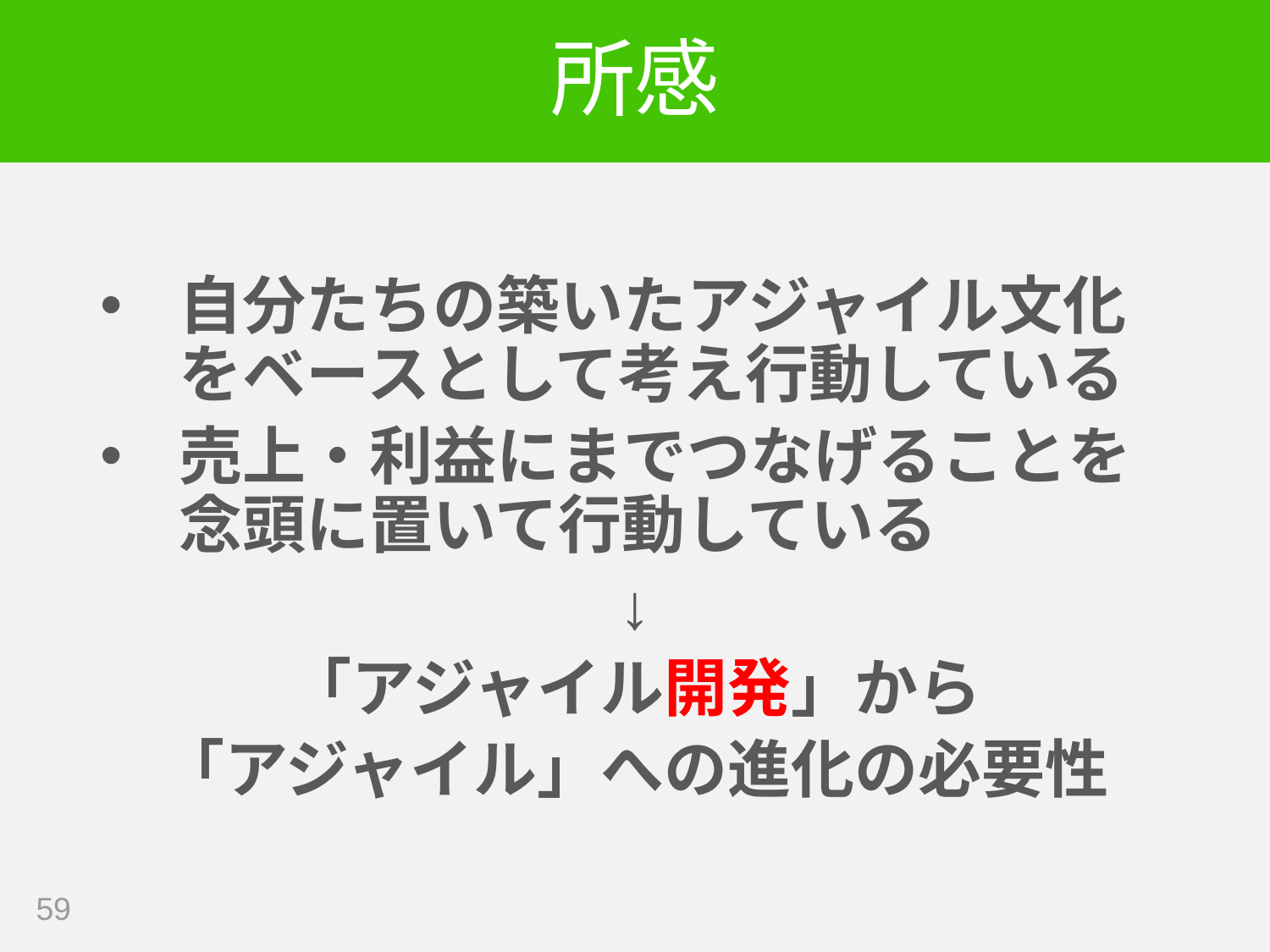

# 所感
自分たちの築いたアジャイル文化をベースとして考え行動している
売上・利益にまでつなげることを念頭に置いて行動している
↓
「アジャイル開発」から
「アジャイル」への進化の必要性
59